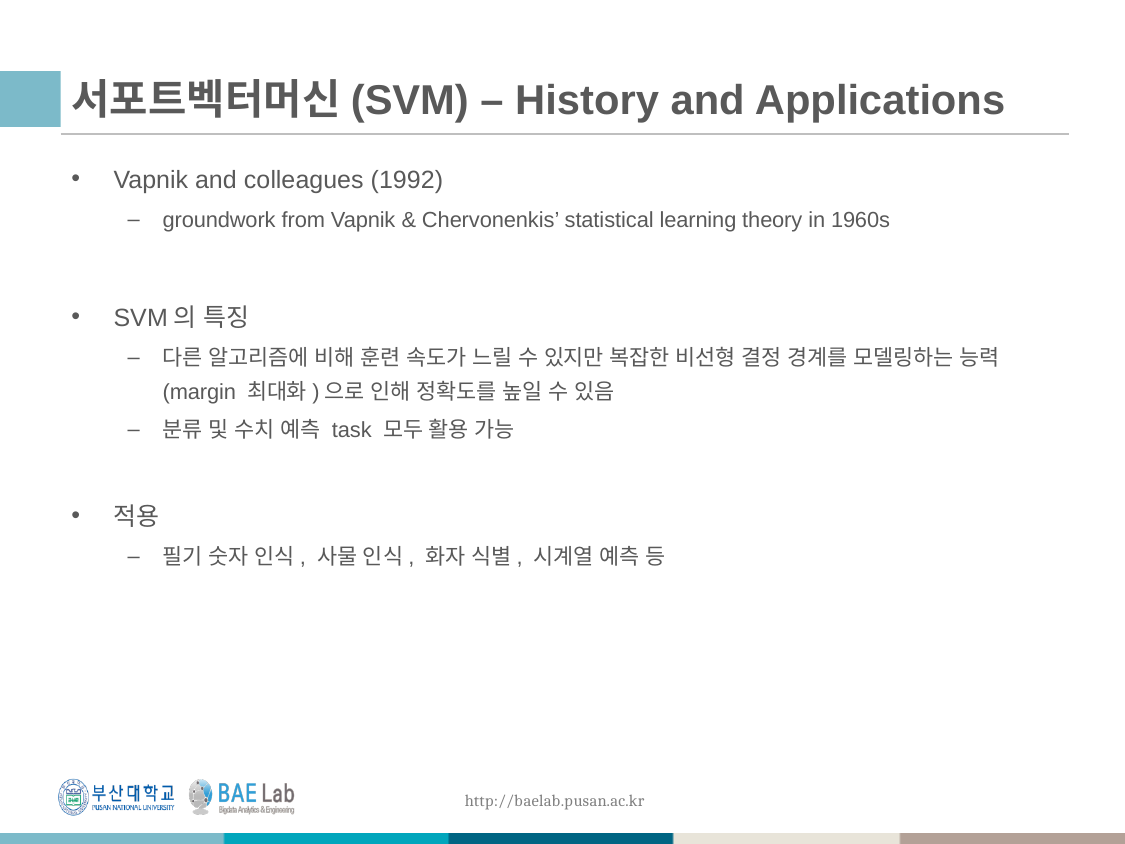

# 서포트벡터머신(SVM) – History and Applications
Vapnik and colleagues (1992)
groundwork from Vapnik & Chervonenkis’ statistical learning theory in 1960s

SVM의 특징
다른 알고리즘에 비해 훈련 속도가 느릴 수 있지만 복잡한 비선형 결정 경계를 모델링하는 능력(margin 최대화)으로 인해 정확도를 높일 수 있음
분류 및 수치 예측 task 모두 활용 가능

적용
필기 숫자 인식, 사물 인식, 화자 식별, 시계열 예측 등